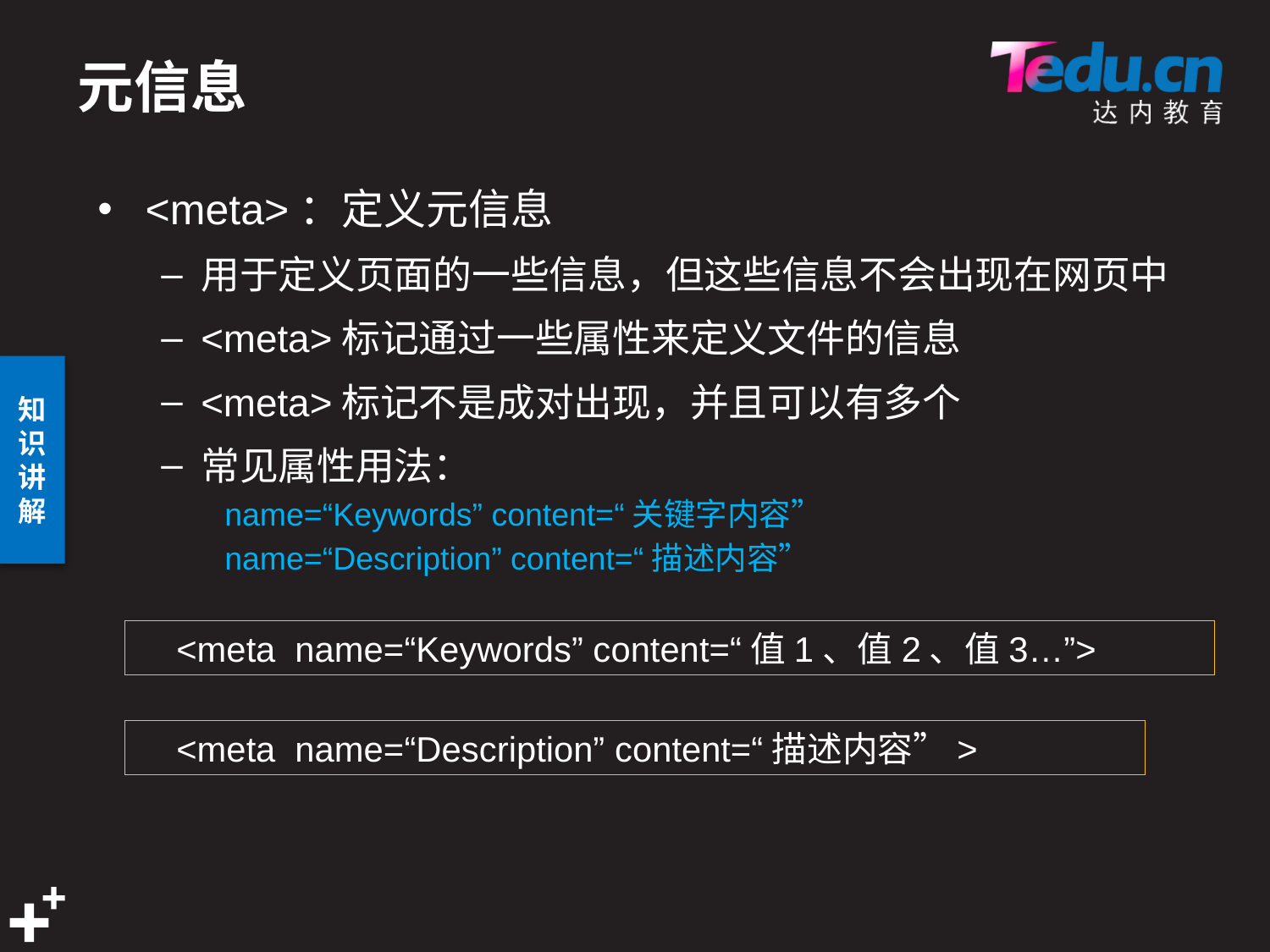

# 元信息
<meta>：定义元信息
用于定义页面的一些信息，但这些信息不会出现在网页中
<meta>标记通过一些属性来定义文件的信息
<meta>标记不是成对出现，并且可以有多个
常见属性用法：
name=“Keywords” content=“关键字内容”
name=“Description” content=“描述内容”

    <meta  name=“Keywords” content=“值1、值2、值3…”>
    <meta  name=“Description” content=“描述内容”>